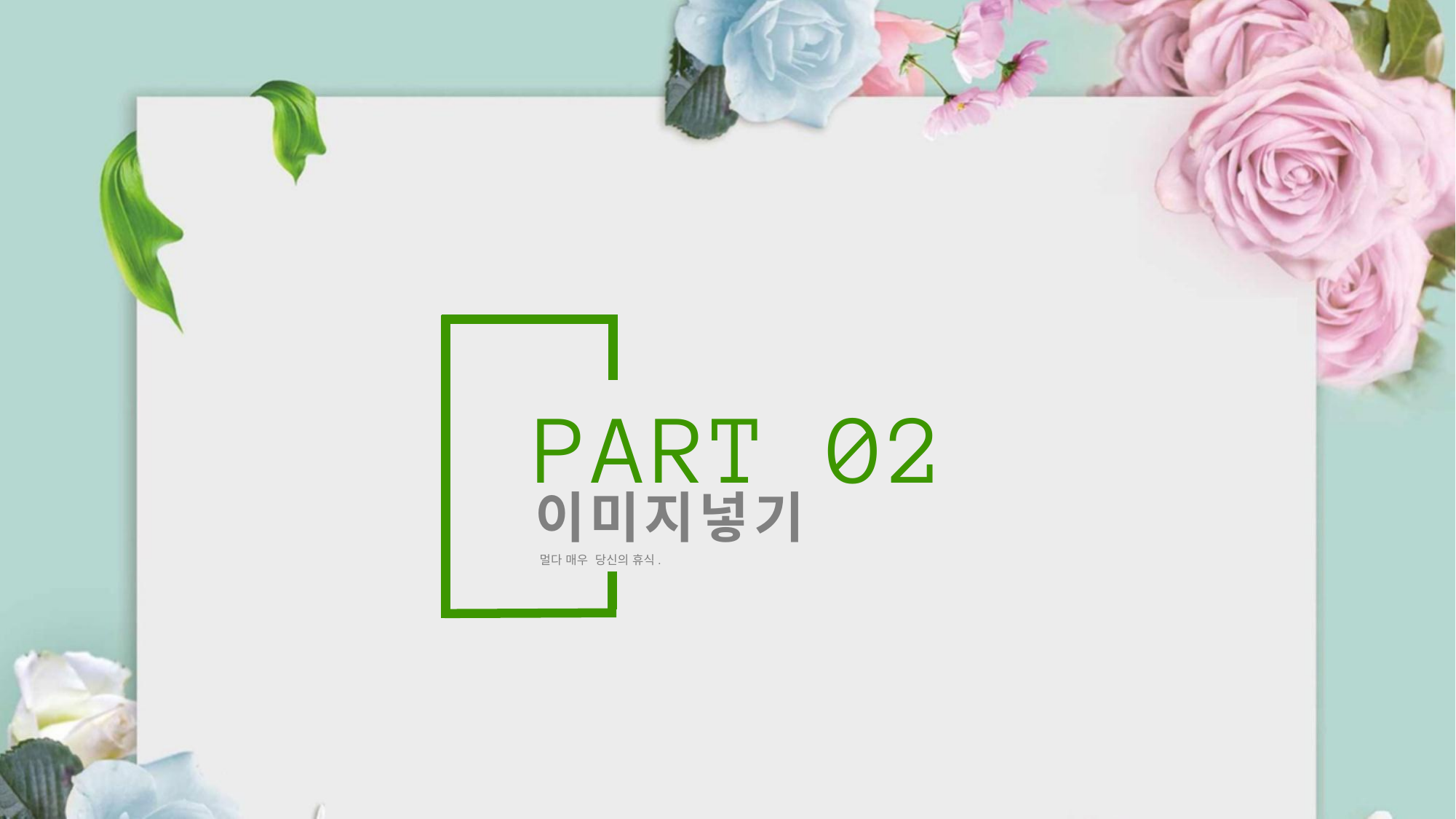

PART 02
이미지넣기
멀다 매우  당신의 휴식.